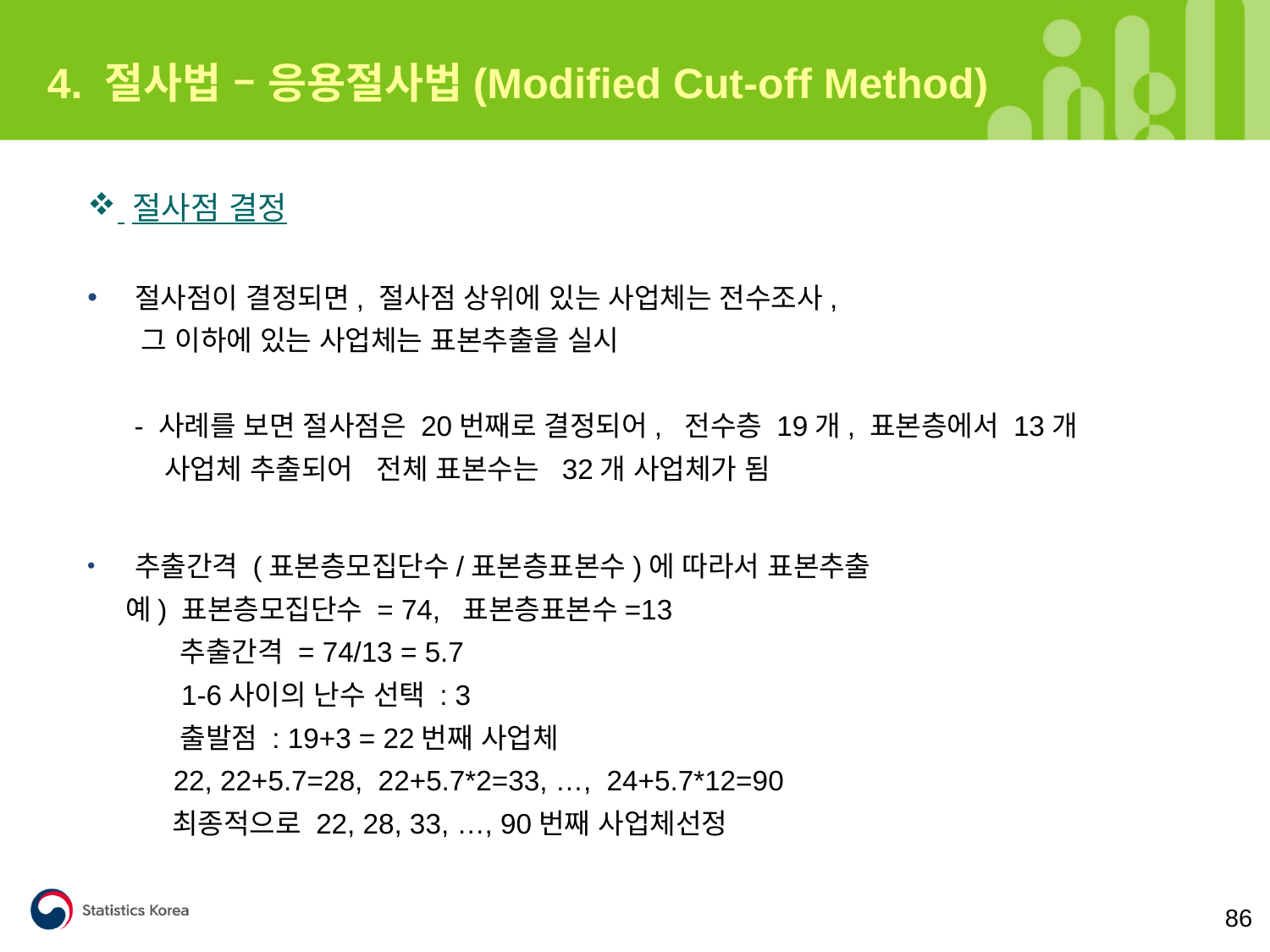

4. 절사법 – 응용절사법(Modified Cut-off Method)
 절사점 결정

절사점이 결정되면, 절사점 상위에 있는 사업체는 전수조사,
      그 이하에 있는 사업체는 표본추출을 실시

      - 사례를 보면 절사점은 20번째로 결정되어,  전수층 19개, 표본층에서 13개
         사업체 추출되어   전체 표본수는  32개 사업체가 됨
추출간격 (표본층모집단수/표본층표본수)에 따라서 표본추출
    예) 표본층모집단수 = 74,  표본층표본수=13
           추출간격 = 74/13 = 5.7
            1-6사이의 난수 선택 : 3
           출발점 : 19+3 = 22번째 사업체
           22, 22+5.7=28,  22+5.7*2=33, …,  24+5.7*12=90
          최종적으로 22, 28, 33, …, 90번째 사업체선정